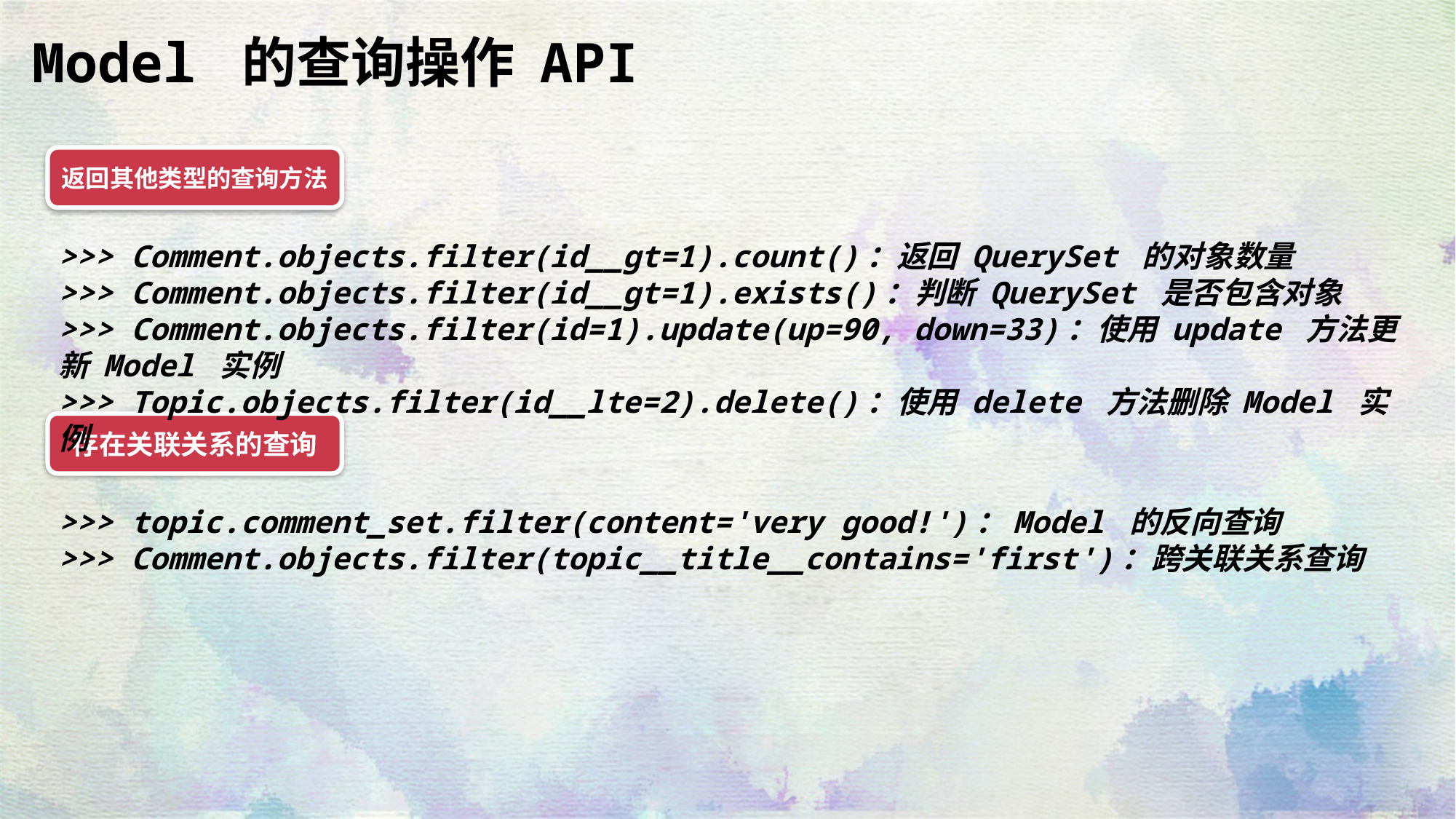

Model 的查询操作 API
返回其他类型的查询方法
>>> Comment.objects.filter(id__gt=1).count()：返回 QuerySet 的对象数量
>>> Comment.objects.filter(id__gt=1).exists()：判断 QuerySet 是否包含对象
>>> Comment.objects.filter(id=1).update(up=90, down=33)：使用 update 方法更新 Model 实例
>>> Topic.objects.filter(id__lte=2).delete()：使用 delete 方法删除 Model 实例
存在关联关系的查询
>>> topic.comment_set.filter(content='very good!')：Model 的反向查询
>>> Comment.objects.filter(topic__title__contains='first')：跨关联关系查询